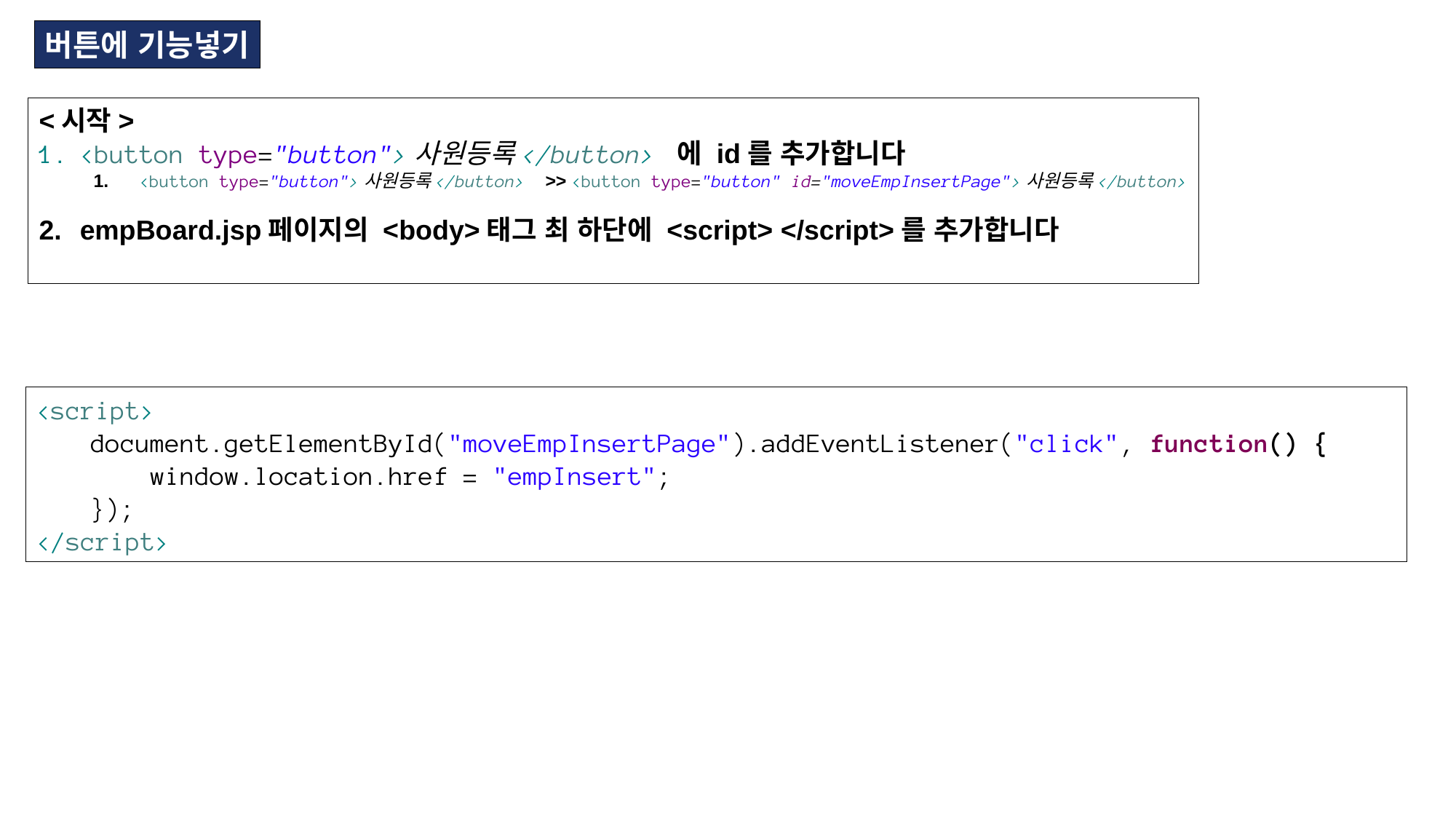

버튼에 기능넣기
<시작>
<button type="button">사원등록</button> 에 id를 추가합니다
 <button type="button">사원등록</button>  >> <button type="button" id="moveEmpInsertPage">사원등록</button>

empBoard.jsp페이지의 <body>태그 최 하단에 <script> </script>를 추가합니다

<script>
document.getElementById("moveEmpInsertPage").addEventListener("click", function() {
    window.location.href = "empInsert";
});
</script>